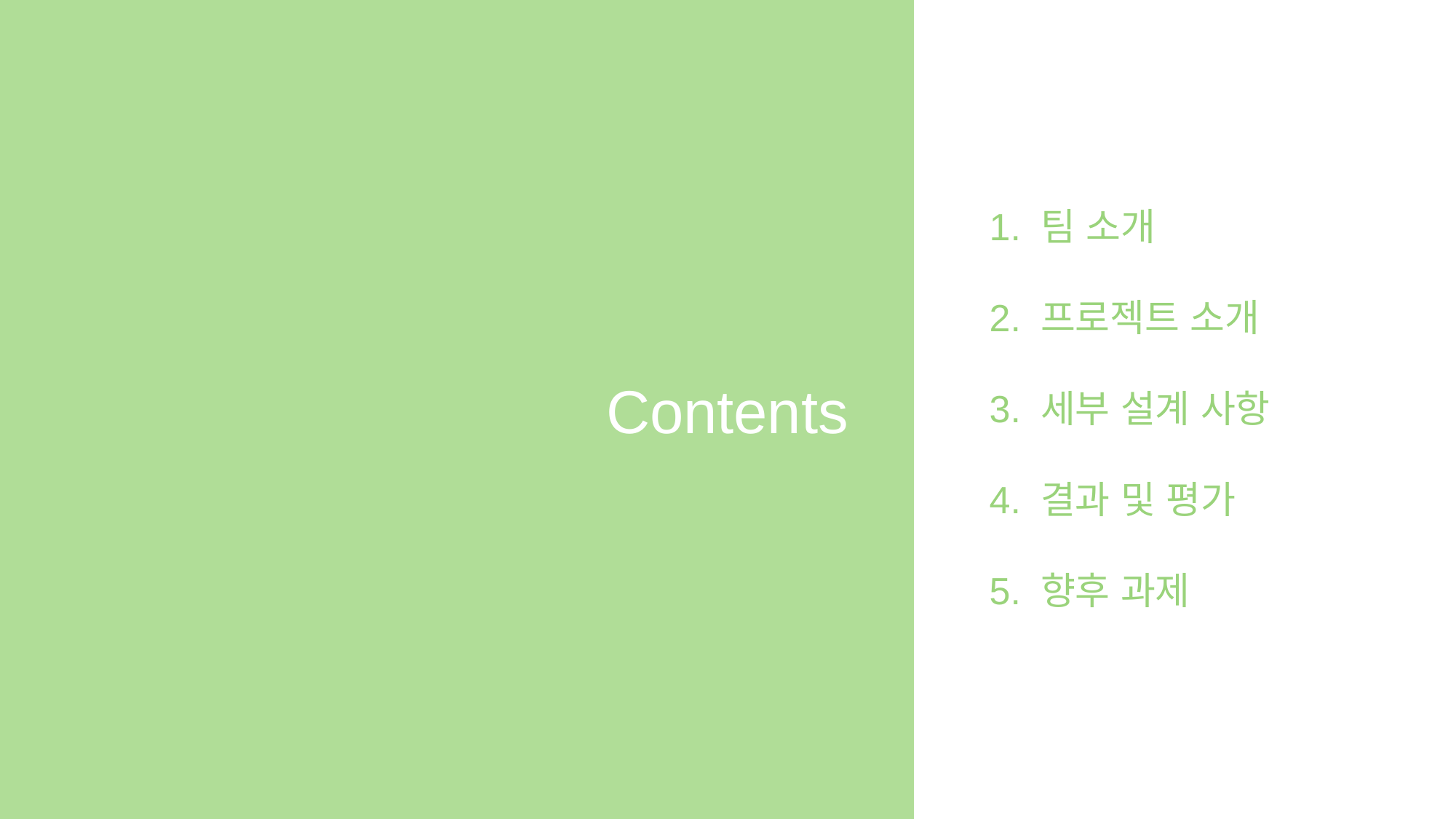

1. 팀 소개

2. 프로젝트 소개

3. 세부 설계 사항

4. 결과 및 평가

5. 향후 과제
Contents